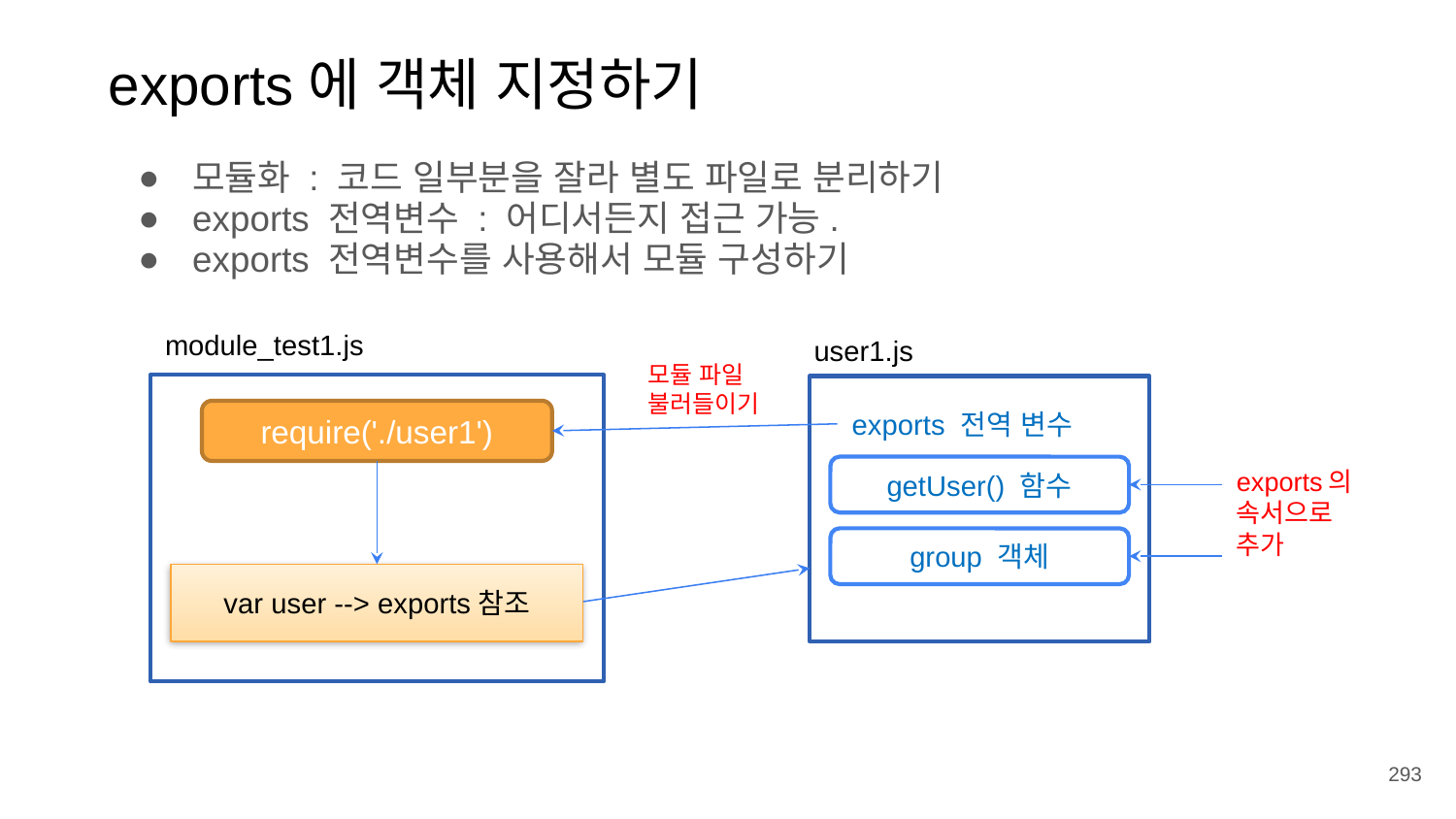

exports에 객체 지정하기
모듈화 : 코드 일부분을 잘라 별도 파일로 분리하기
exports 전역변수 : 어디서든지 접근 가능.
exports 전역변수를 사용해서 모듈 구성하기
module_test1.js
user1.js
모듈 파일
불러들이기

exports 전역 변수
require('./user1')
getUser() 함수
exports의
속서으로
추가
group 객체
var user --> exports참조
293